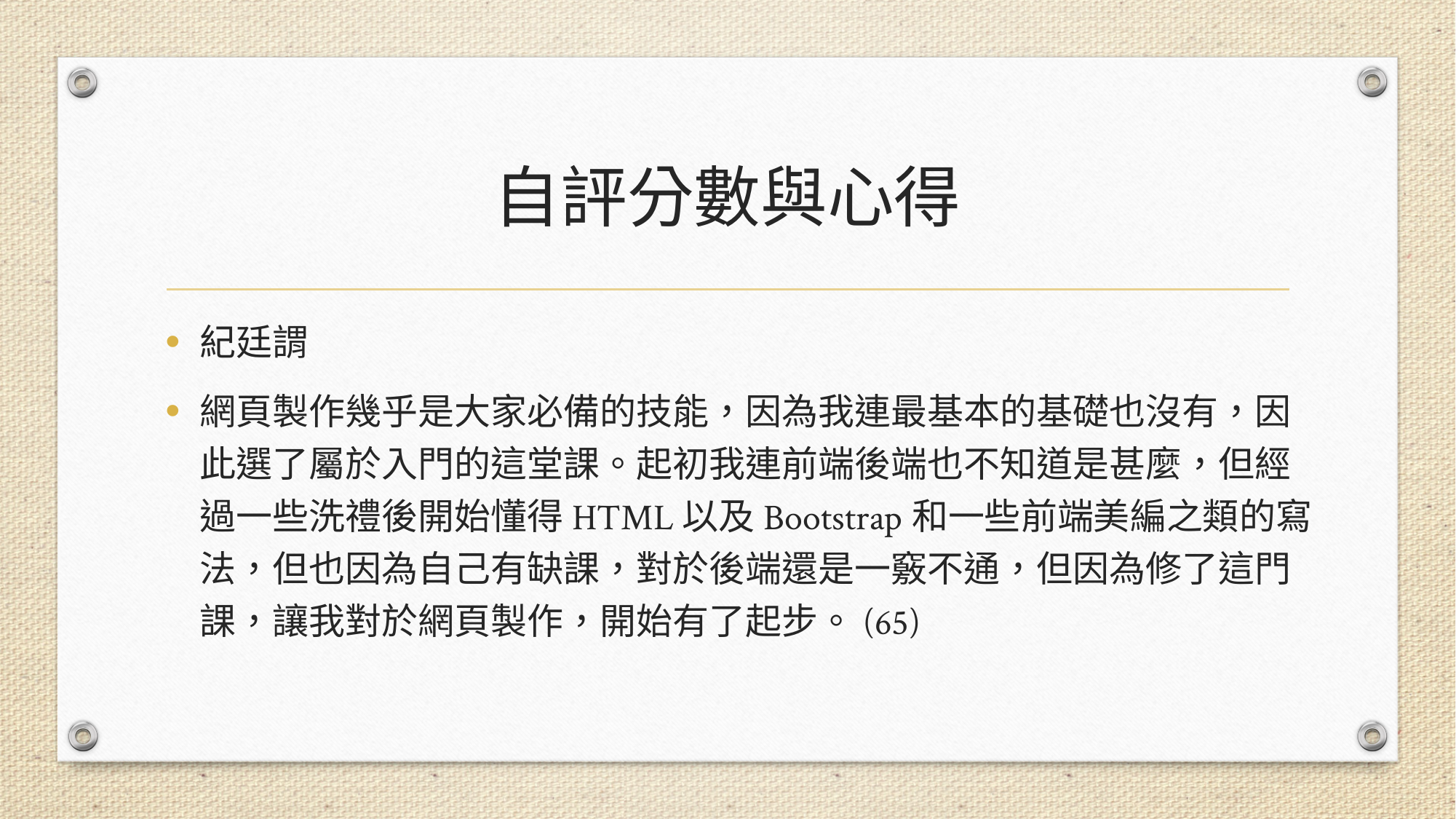

# 自評分數與心得
紀廷謂
網頁製作幾乎是大家必備的技能，因為我連最基本的基礎也沒有，因此選了屬於入門的這堂課。起初我連前端後端也不知道是甚麼，但經過一些洗禮後開始懂得HTML以及Bootstrap和一些前端美編之類的寫法，但也因為自己有缺課，對於後端還是一竅不通，但因為修了這門課，讓我對於網頁製作，開始有了起步。(65)